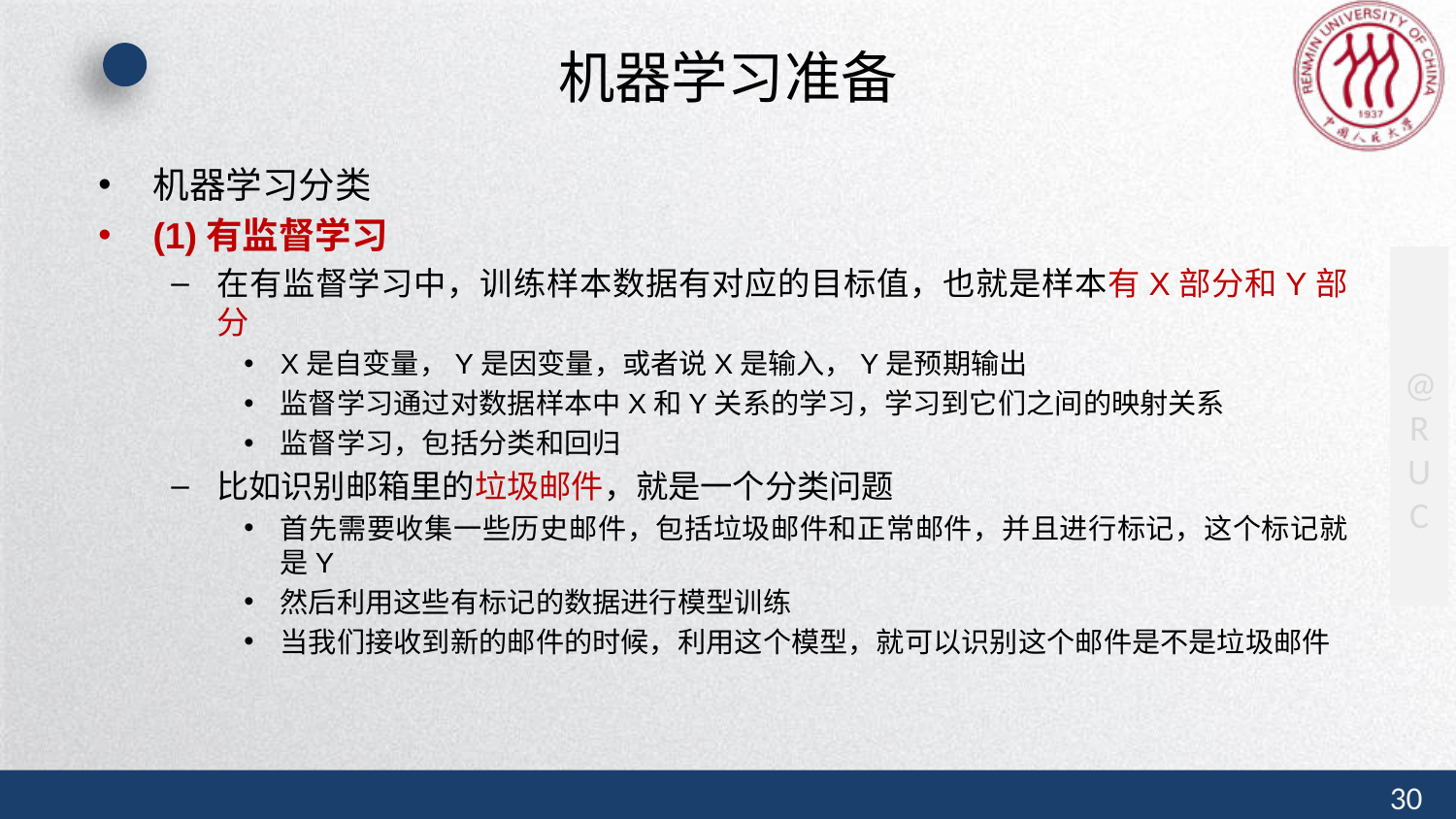

# 机器学习准备
机器学习分类
(1)有监督学习
在有监督学习中，训练样本数据有对应的目标值，也就是样本有X部分和Y部分
X是自变量，Y是因变量，或者说X是输入，Y是预期输出
监督学习通过对数据样本中X和Y关系的学习，学习到它们之间的映射关系
监督学习，包括分类和回归
比如识别邮箱里的垃圾邮件，就是一个分类问题
首先需要收集一些历史邮件，包括垃圾邮件和正常邮件，并且进行标记，这个标记就是Y
然后利用这些有标记的数据进行模型训练
当我们接收到新的邮件的时候，利用这个模型，就可以识别这个邮件是不是垃圾邮件